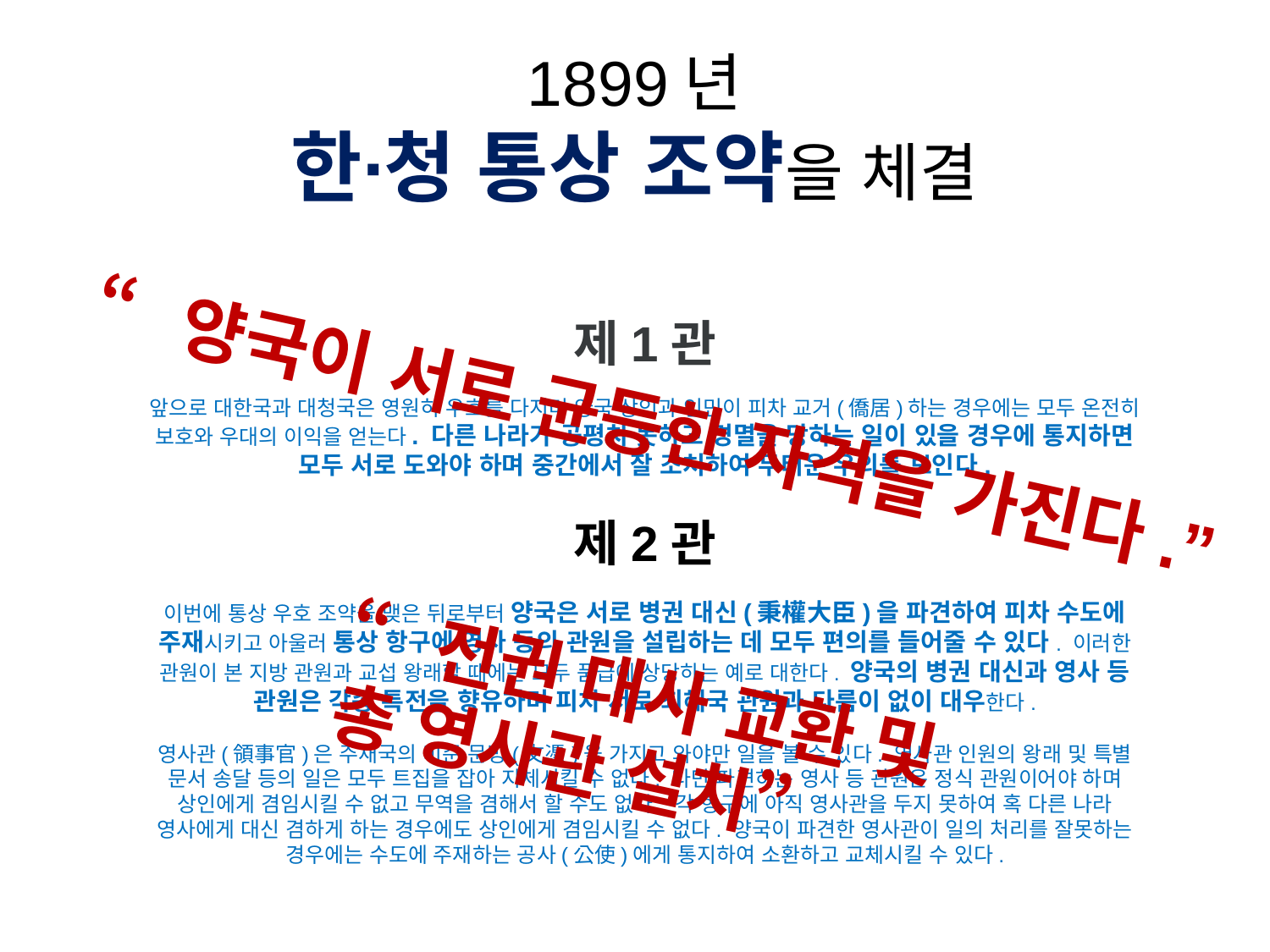

1899년
한∙청 통상 조약을 체결
제1관
앞으로 대한국과 대청국은 영원히 우호를 다지며 양국 상인과 인민이 피차 교거(僑居)하는 경우에는 모두 온전히 보호와 우대의 이익을 얻는다. 다른 나라가 공평치 못하고 경멸을 당하는 일이 있을 경우에 통지하면 모두 서로 도와야 하며 중간에서 잘 조처하여 두터운 우의를 보인다.

“양국이 서로 균등한 자격을 가진다.”
제2관
이번에 통상 우호 조약을 맺은 뒤로부터 양국은 서로 병권 대신(秉權大臣)을 파견하여 피차 수도에 주재시키고 아울러 통상 항구에 영사 등의 관원을 설립하는 데 모두 편의를 들어줄 수 있다. 이러한 관원이 본 지방 관원과 교섭 왕래할 때에는 모두 품급에 상당하는 예로 대한다. 양국의 병권 대신과 영사 등 관원은 각종 특전을 향유하며 피차 서로 최혜국 관원과 다름이 없이 대우한다.
영사관(領事官)은 주재국의 비준 문빙(文憑)을 가지고 와야만 일을 볼 수 있다. 영사관 인원의 왕래 및 특별 문서 송달 등의 일은 모두 트집을 잡아 지체시킬 수 없다. 다만 파견하는 영사 등 관원은 정식 관원이어야 하며 상인에게 겸임시킬 수 없고 무역을 겸해서 할 수도 없다. 각 항구에 아직 영사관을 두지 못하여 혹 다른 나라 영사에게 대신 겸하게 하는 경우에도 상인에게 겸임시킬 수 없다. 양국이 파견한 영사관이 일의 처리를 잘못하는 경우에는 수도에 주재하는 공사(公使)에게 통지하여 소환하고 교체시킬 수 있다.
“전권 대사 교환 및
총 영사관 설치”